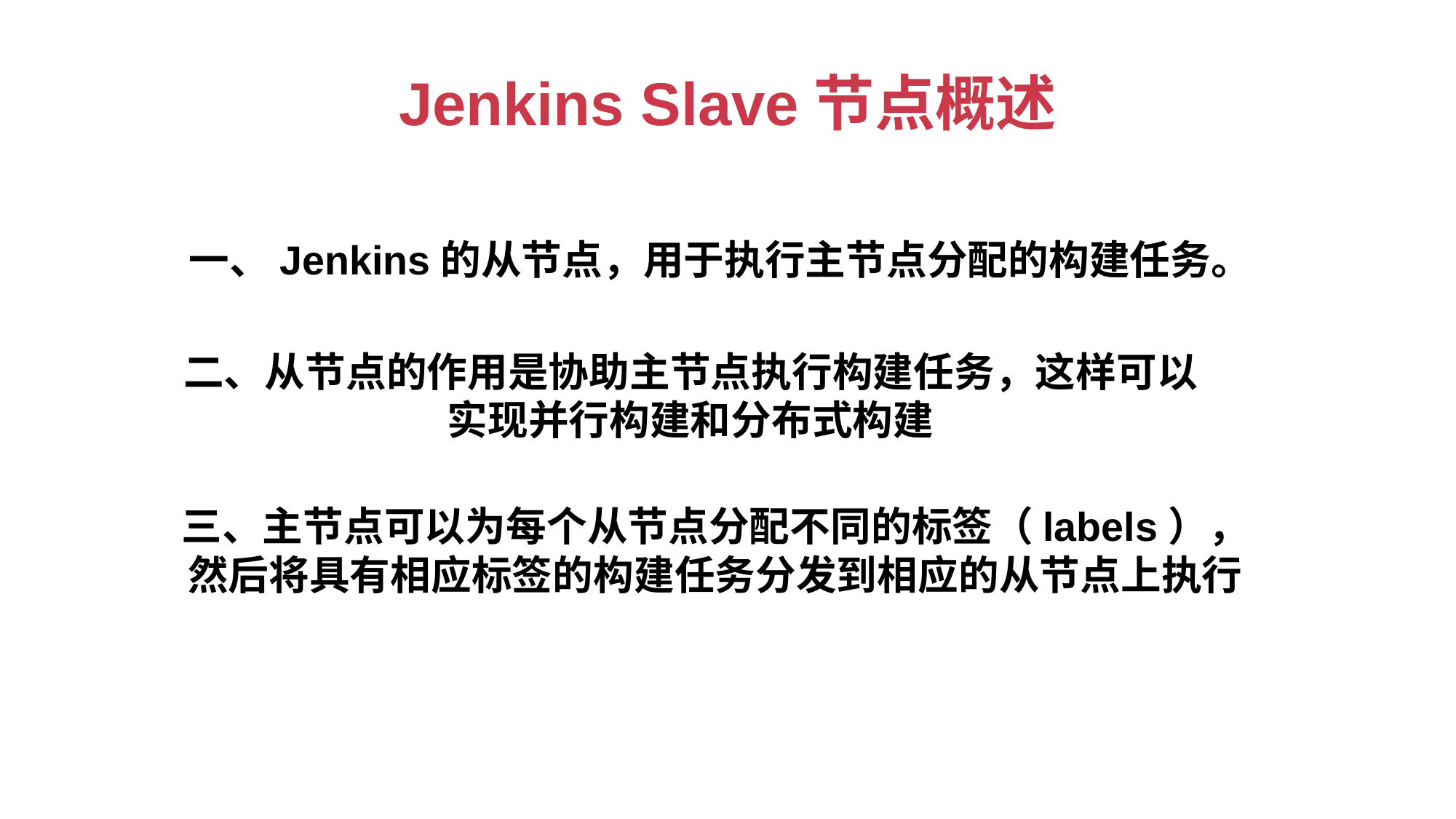

# Jenkins Slave节点概述
一、Jenkins的从节点，用于执行主节点分配的构建任务。
二、从节点的作用是协助主节点执行构建任务，这样可以实现并行构建和分布式构建
三、主节点可以为每个从节点分配不同的标签（labels），然后将具有相应标签的构建任务分发到相应的从节点上执行